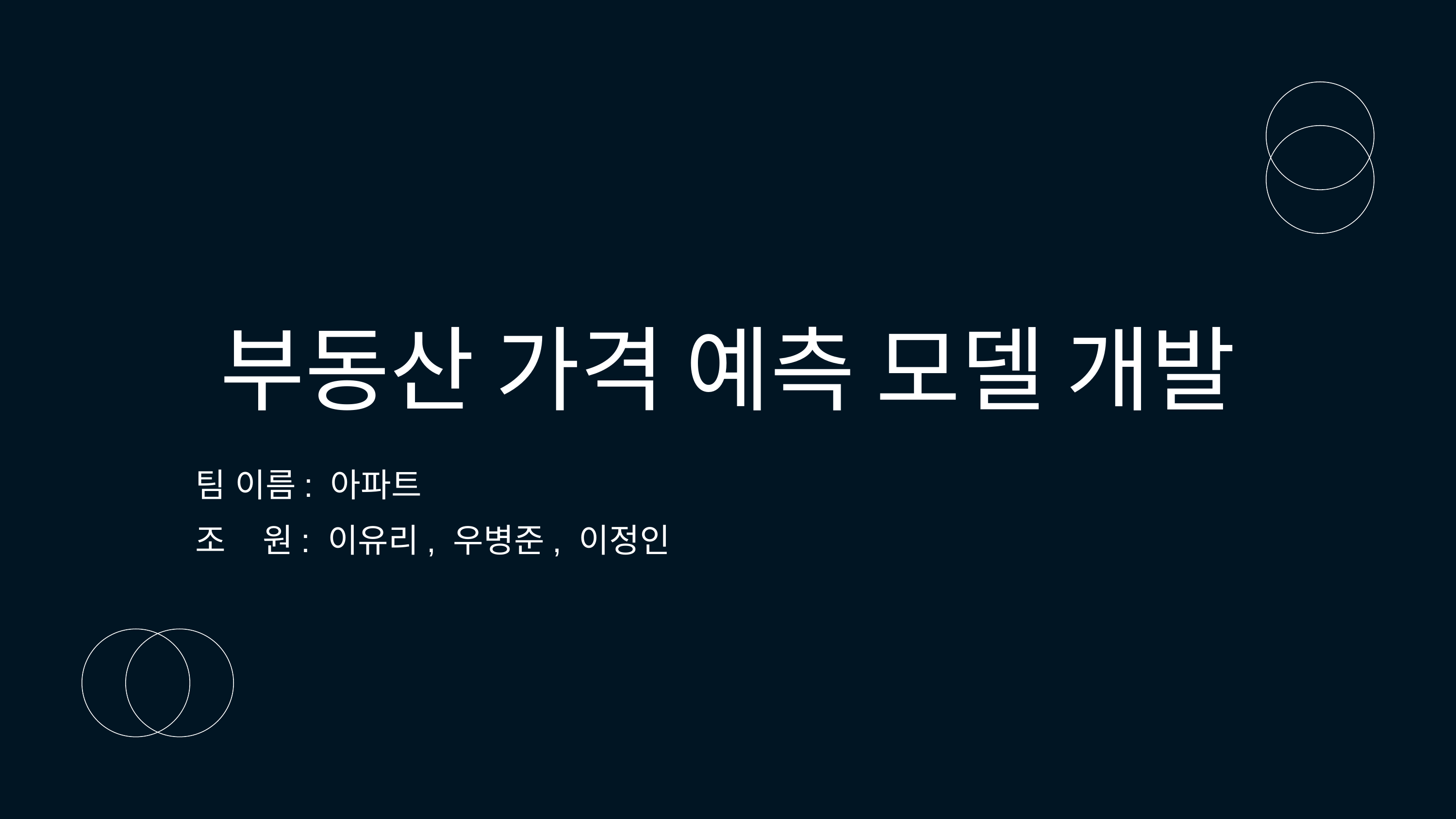

부동산 가격 예측 모델 개발
팀 이름: 아파트
조    원: 이유리, 우병준, 이정인